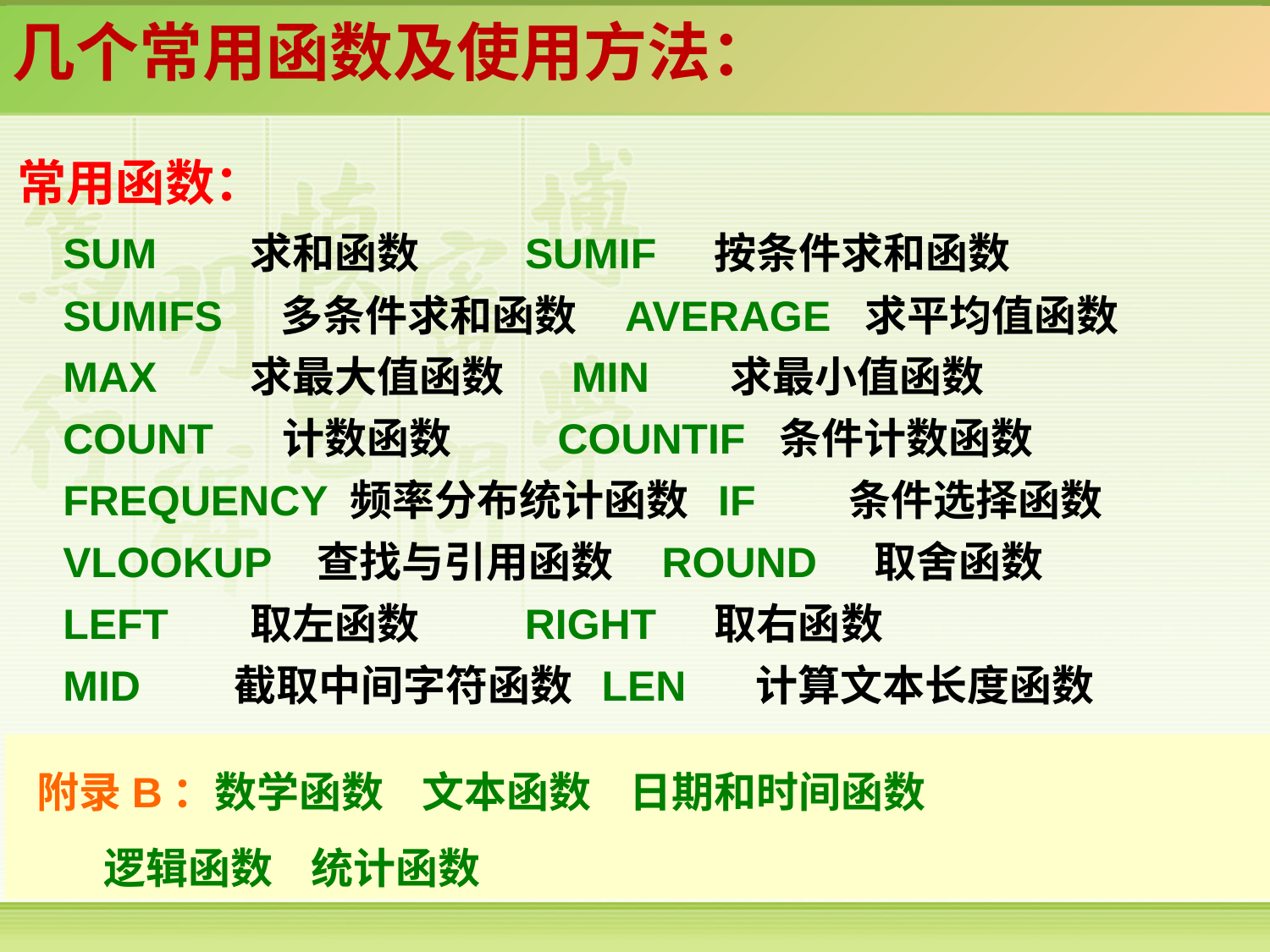

几个常用函数及使用方法：
常用函数：
   SUM       求和函数          SUMIF    按条件求和函数
   SUMIFS    多条件求和函数    AVERAGE  求平均值函数
   MAX       求最大值函数      MIN      求最小值函数
   COUNT     计数函数          COUNTIF  条件计数函数
   FREQUENCY 频率分布统计函数  IF       条件选择函数
   VLOOKUP   查找与引用函数    ROUND    取舍函数
   LEFT      取左函数          RIGHT    取右函数
   MID       截取中间字符函数  LEN     计算文本长度函数
 附录B：数学函数    文本函数    日期和时间函数
        逻辑函数    统计函数

75